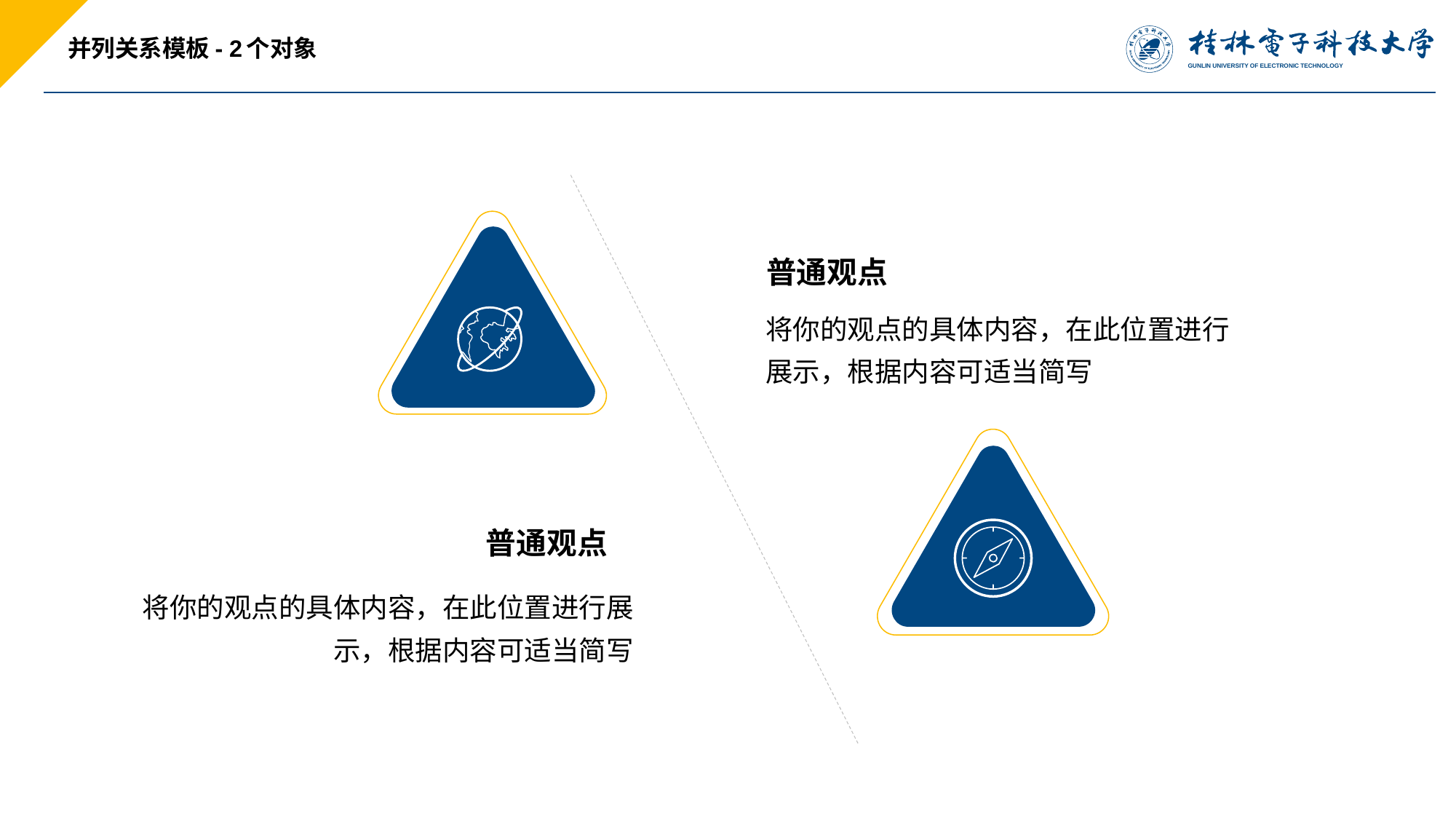

并列关系模板- 2个对象

普通观点
将你的观点的具体内容，在此位置进行展示，根据内容可适当简写

普通观点

将你的观点的具体内容，在此位置进行展示，根据内容可适当简写